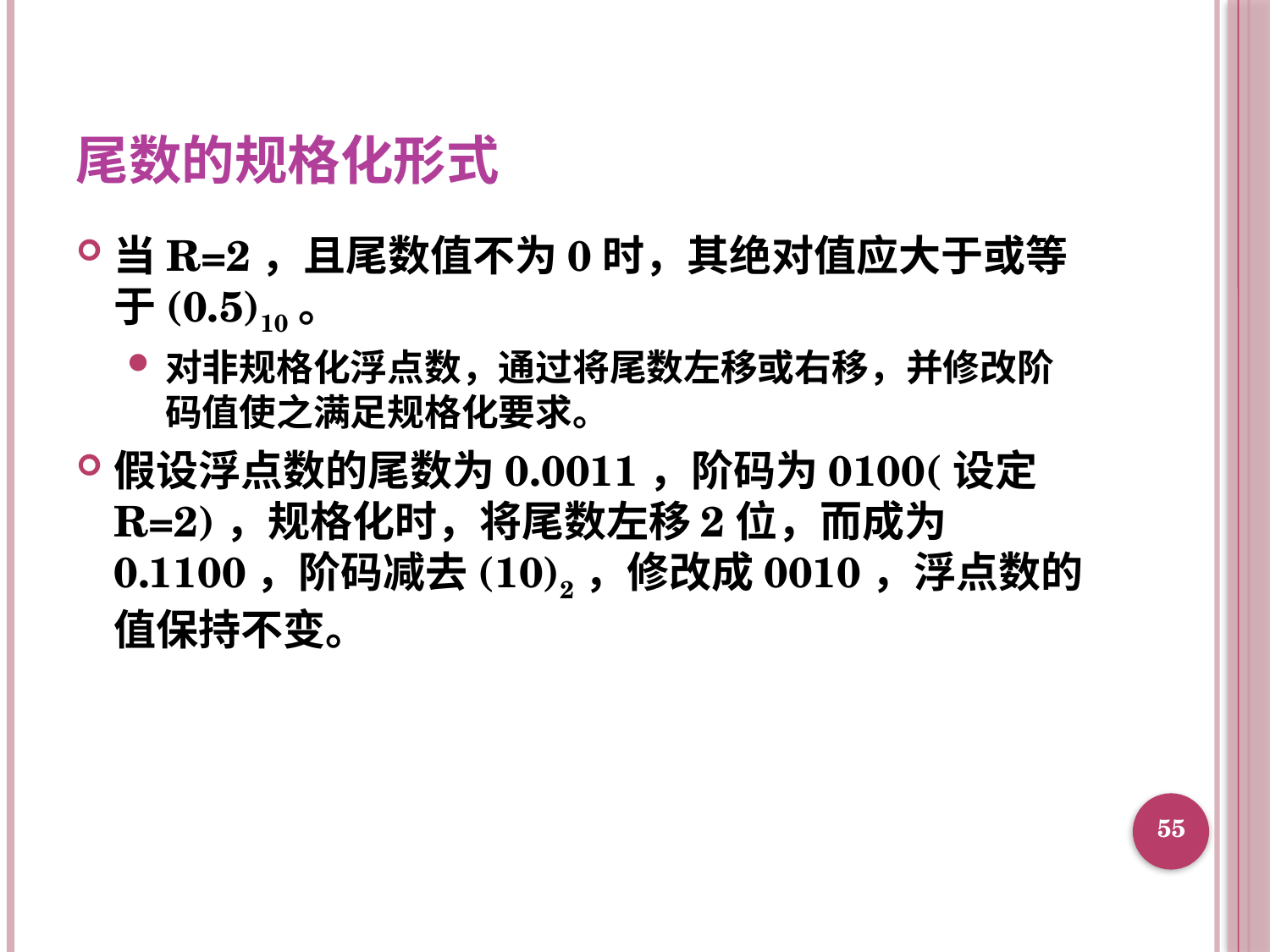

# 尾数的规格化形式
当R=2，且尾数值不为0时，其绝对值应大于或等于(0.5)10。
对非规格化浮点数，通过将尾数左移或右移，并修改阶码值使之满足规格化要求。
假设浮点数的尾数为0.0011，阶码为0100(设定R=2)，规格化时，将尾数左移2位，而成为0.1100，阶码减去(10)2，修改成0010，浮点数的值保持不变。
55